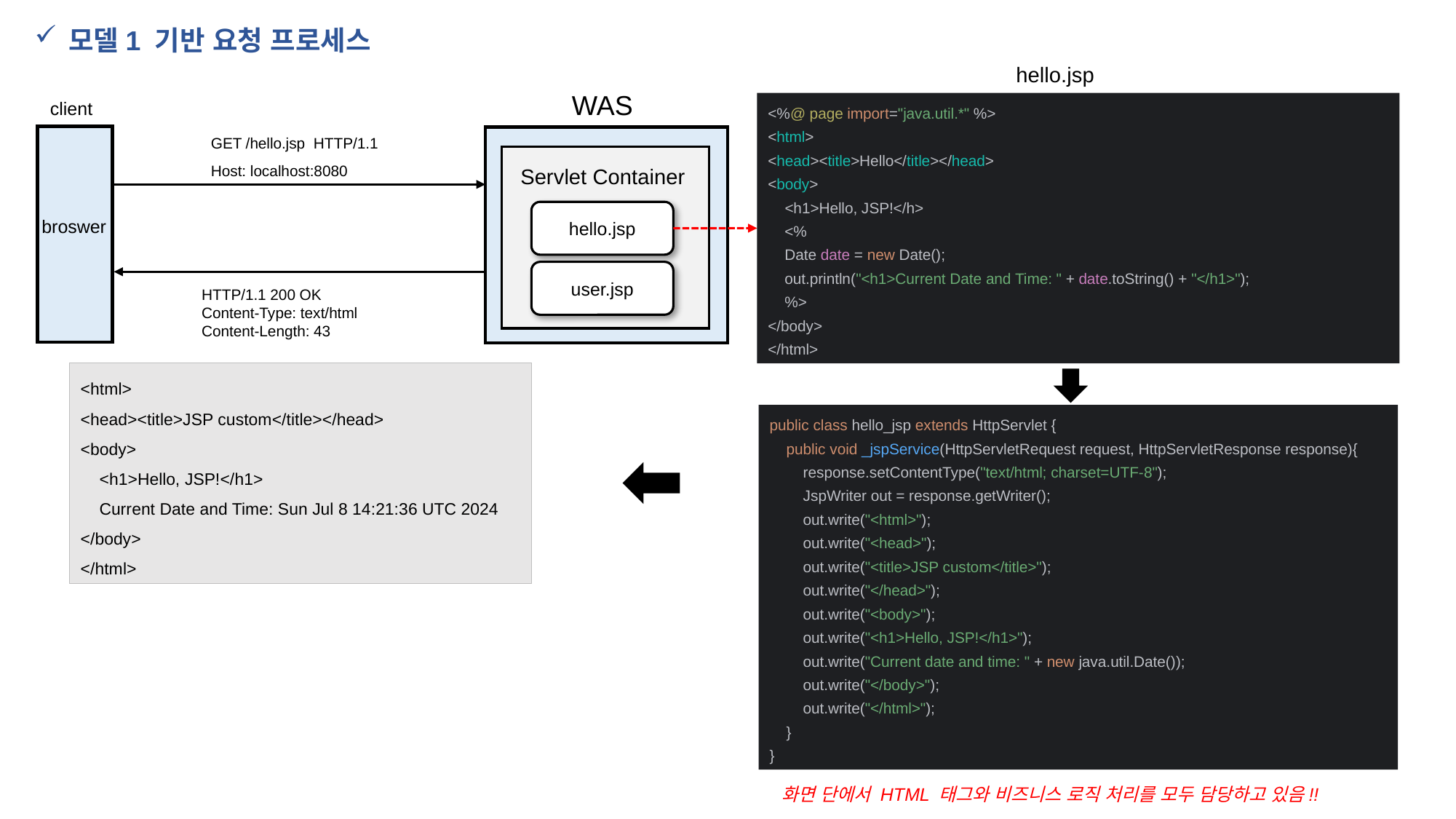

모델1 기반 요청 프로세스
hello.jsp
WAS
client
<%@ page import="java.util.*" %>
<html>
<head><title>Hello</title></head>
<body>
    <h1>Hello, JSP!</h>
    <%
    Date date = new Date();
    out.println("<h1>Current Date and Time: " + date.toString() + "</h1>");
    %>
</body>
</html>
GET /hello.jsp  HTTP/1.1
Host: localhost:8080

Servlet Container
hello.jsp
broswer
user.jsp
HTTP/1.1 200 OK
Content-Type: text/html
Content-Length: 43
<html>
<head><title>JSP custom</title></head>
<body>
    <h1>Hello, JSP!</h1>
    Current Date and Time: Sun Jul 8 14:21:36 UTC 2024
</body>
</html>

public class hello_jsp extends HttpServlet {
    public void _jspService(HttpServletRequest request, HttpServletResponse response){
        response.setContentType("text/html; charset=UTF-8");
        JspWriter out = response.getWriter();
        out.write("<html>");
        out.write("<head>");
        out.write("<title>JSP custom</title>");
        out.write("</head>");
        out.write("<body>");
        out.write("<h1>Hello, JSP!</h1>");
        out.write("Current date and time: " + new java.util.Date());
        out.write("</body>");
        out.write("</html>");
    }
}

화면 단에서 HTML 태그와 비즈니스 로직 처리를 모두 담당하고 있음!!